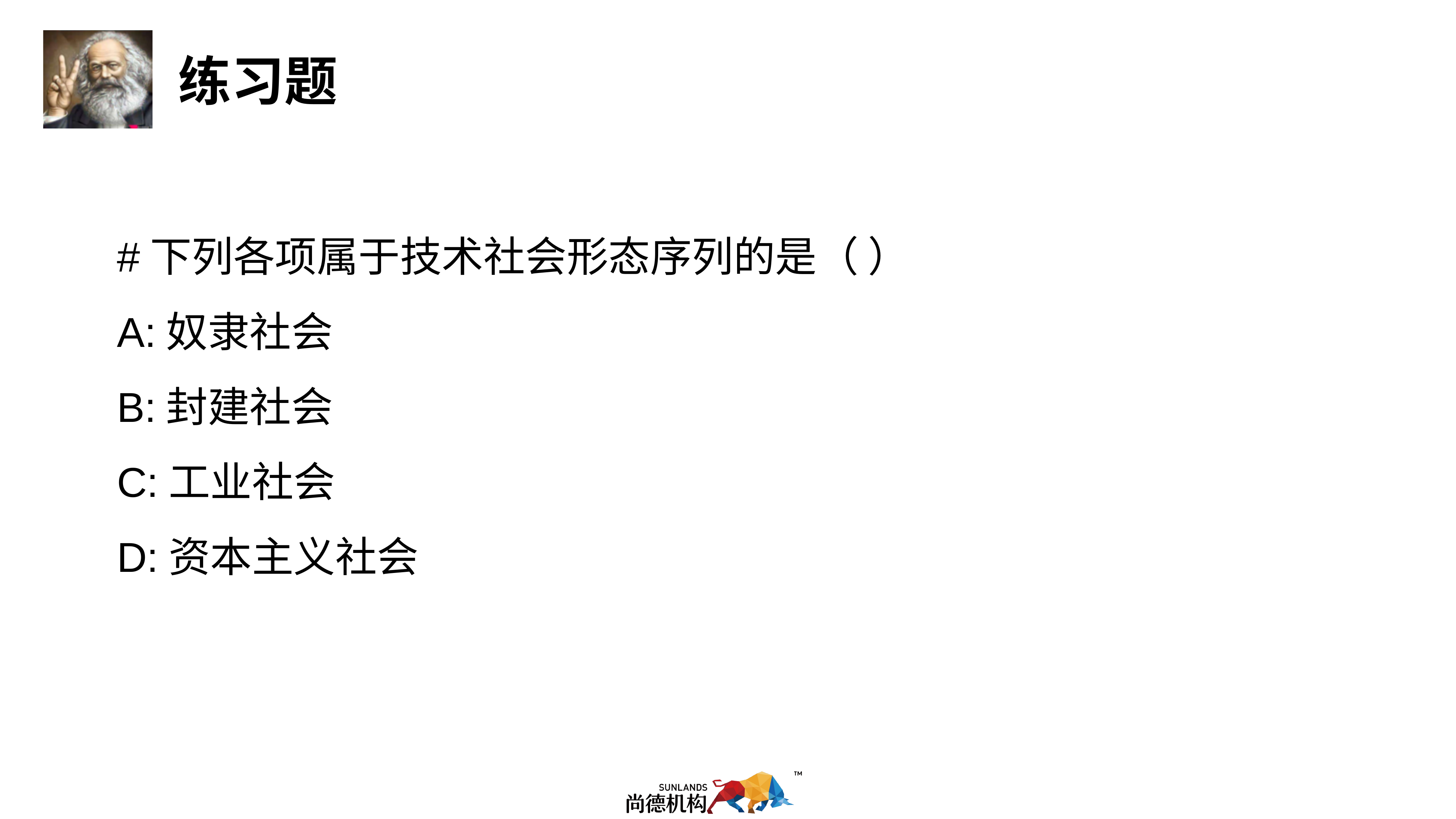

#下列各项属于技术社会形态序列的是（ ）
A:奴隶社会
B:封建社会
C:工业社会
D:资本主义社会